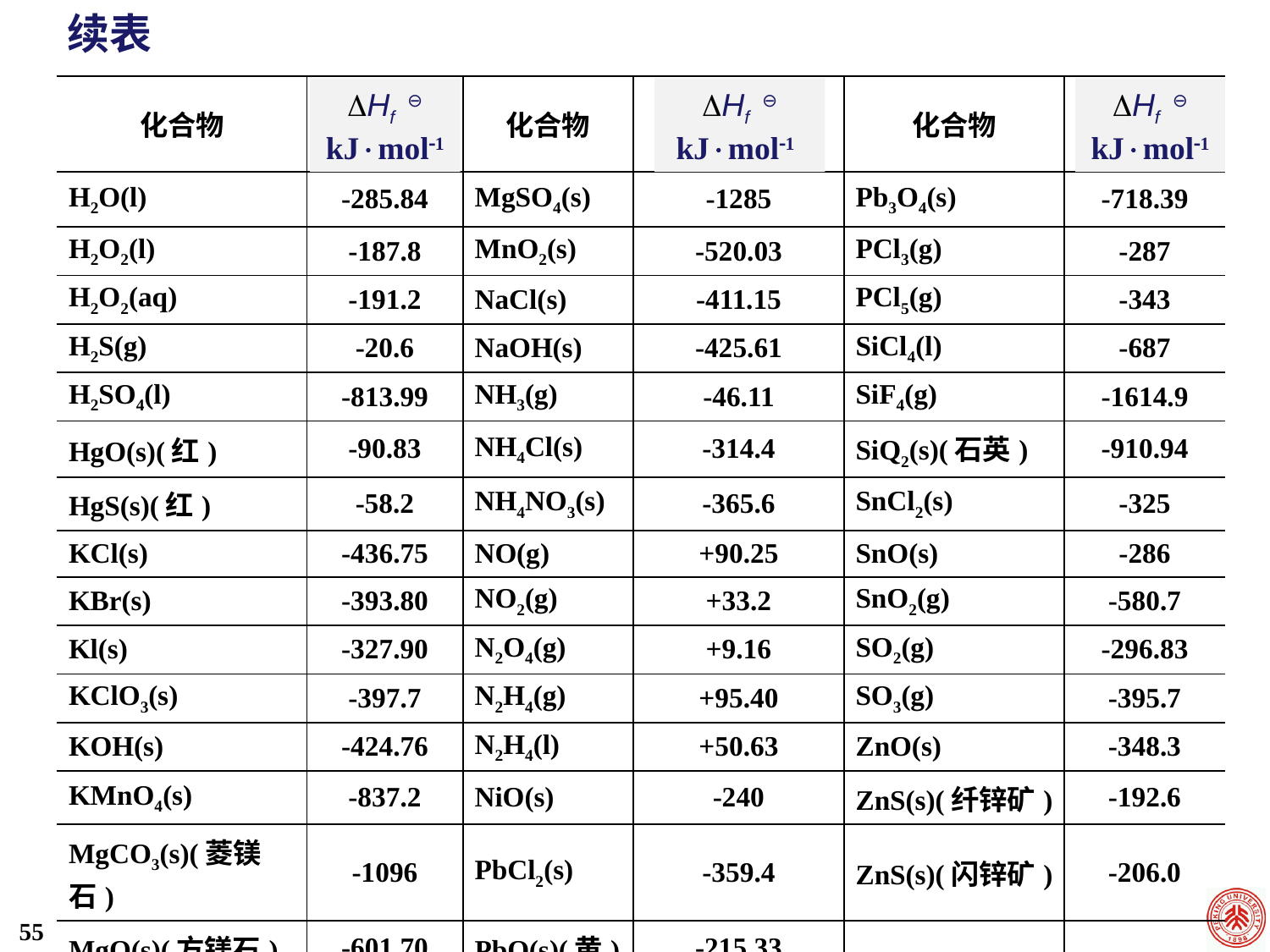

续表
| 化合物 |  | 化合物 |  | 化合物 |  |
| --- | --- | --- | --- | --- | --- |
| H2O(l) | -285.84 | MgSO4(s) | -1285 | Pb3O4(s) | -718.39 |
| H2O2(l) | -187.8 | MnO2(s) | -520.03 | PCl3(g) | -287 |
| H2O2(aq) | -191.2 | NaCl(s) | -411.15 | PCl5(g) | -343 |
| H2S(g) | -20.6 | NaOH(s) | -425.61 | SiCl4(l) | -687 |
| H2SO4(l) | -813.99 | NH3(g) | -46.11 | SiF4(g) | -1614.9 |
| HgO(s)(红) | -90.83 | NH4Cl(s) | -314.4 | SiQ2(s)(石英) | -910.94 |
| HgS(s)(红) | -58.2 | NH4NO3(s) | -365.6 | SnCl2(s) | -325 |
| KCl(s) | -436.75 | NO(g) | +90.25 | SnO(s) | -286 |
| KBr(s) | -393.80 | NO2(g) | +33.2 | SnO2(g) | -580.7 |
| Kl(s) | -327.90 | N2O4(g) | +9.16 | SO2(g) | -296.83 |
| KClO3(s) | -397.7 | N2H4(g) | +95.40 | SO3(g) | -395.7 |
| KOH(s) | -424.76 | N2H4(l) | +50.63 | ZnO(s) | -348.3 |
| KMnO4(s) | -837.2 | NiO(s) | -240 | ZnS(s)(纤锌矿) | -192.6 |
| MgCO3(s)(菱镁石) | -1096 | PbCl2(s) | -359.4 | ZnS(s)(闪锌矿) | -206.0 |
| MgO(s)(方镁石) | -601.70 | PbO(s)(黄) | -215.33 |  |  |
| Mg(OH)2(s) | -924.54 | PbO2(s) | -277.40 |  |  |
ΔHf  ⊖
kJ⋅mol−1
ΔHf  ⊖
kJ⋅mol−1
ΔHf  ⊖
kJ⋅mol−1
55